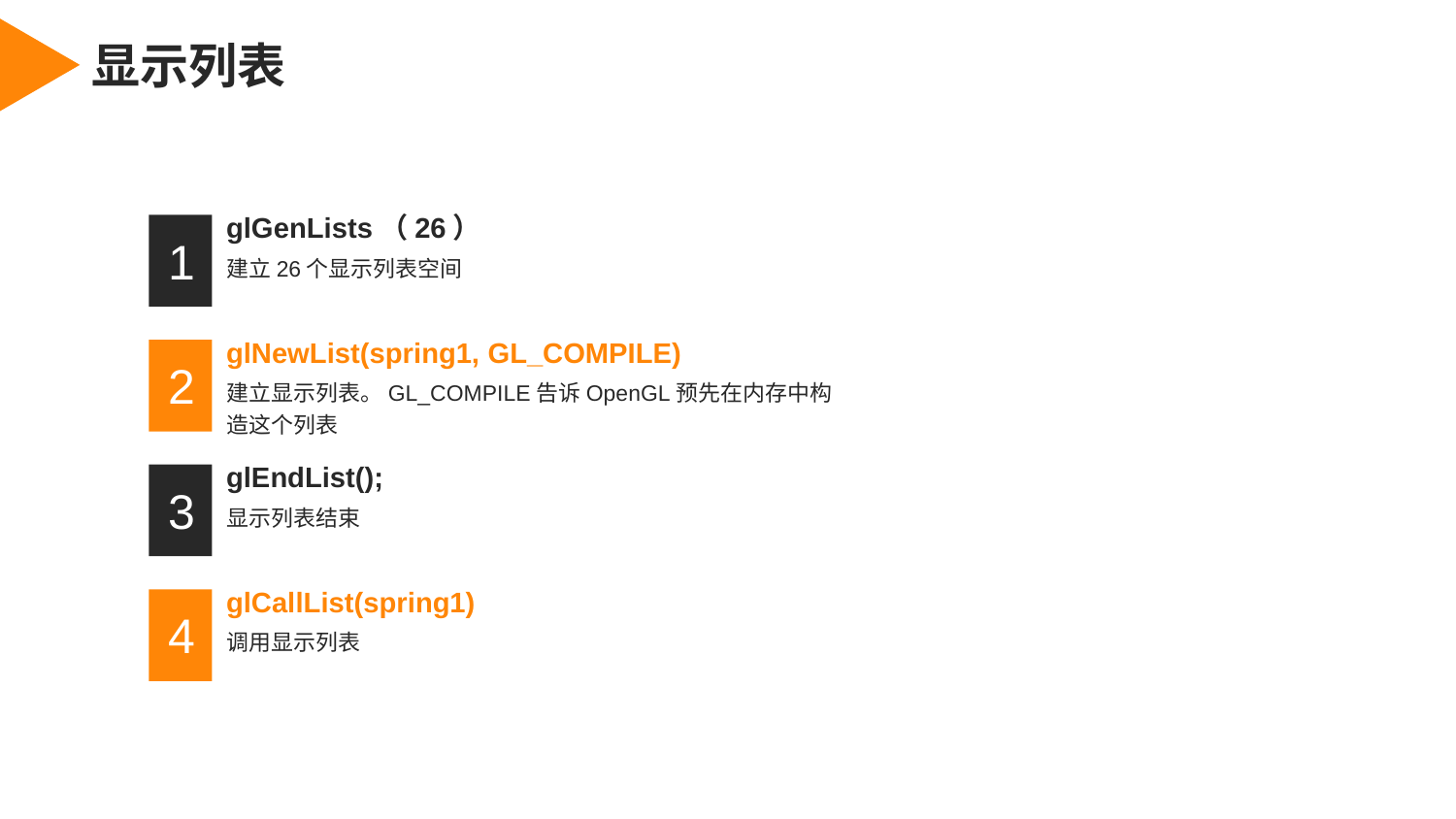

显示列表
glGenLists（26）
建立26个显示列表空间

1

glNewList(spring1, GL_COMPILE)
建立显示列表。GL_COMPILE告诉OpenGL预先在内存中构造这个列表

2
glEndList();
显示列表结束

3
glCallList(spring1)
调用显示列表

4